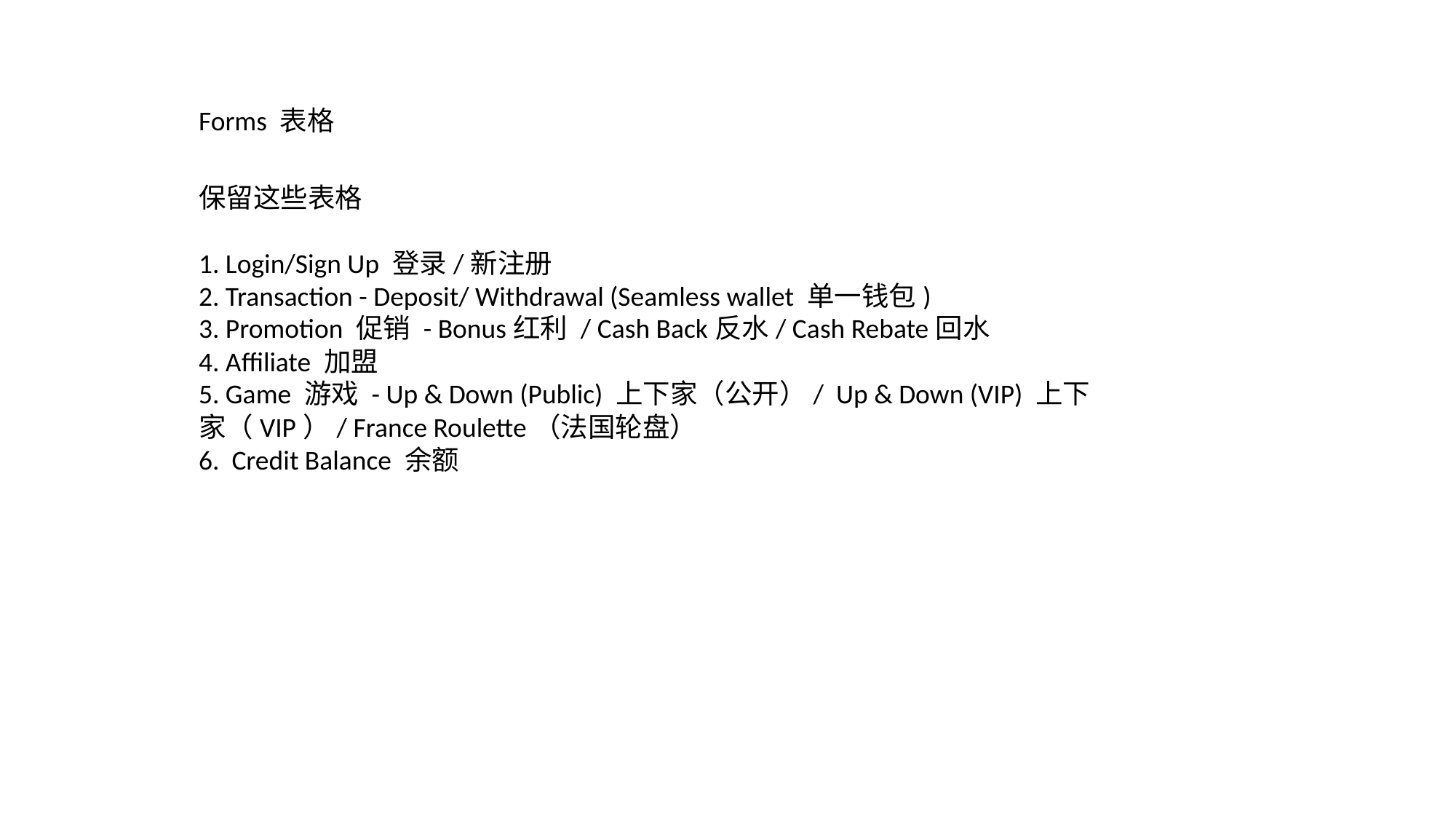

Forms 表格
保留这些表格

1. Login/Sign Up 登录/新注册
2. Transaction - Deposit/ Withdrawal (Seamless wallet 单一钱包)
3. Promotion 促销 - Bonus红利 / Cash Back反水/ Cash Rebate回水
4. Affiliate 加盟
5. Game 游戏 - Up & Down (Public) 上下家（公开）/  Up & Down (VIP) 上下家（VIP）/ France Roulette（法国轮盘）
6.  Credit Balance 余额